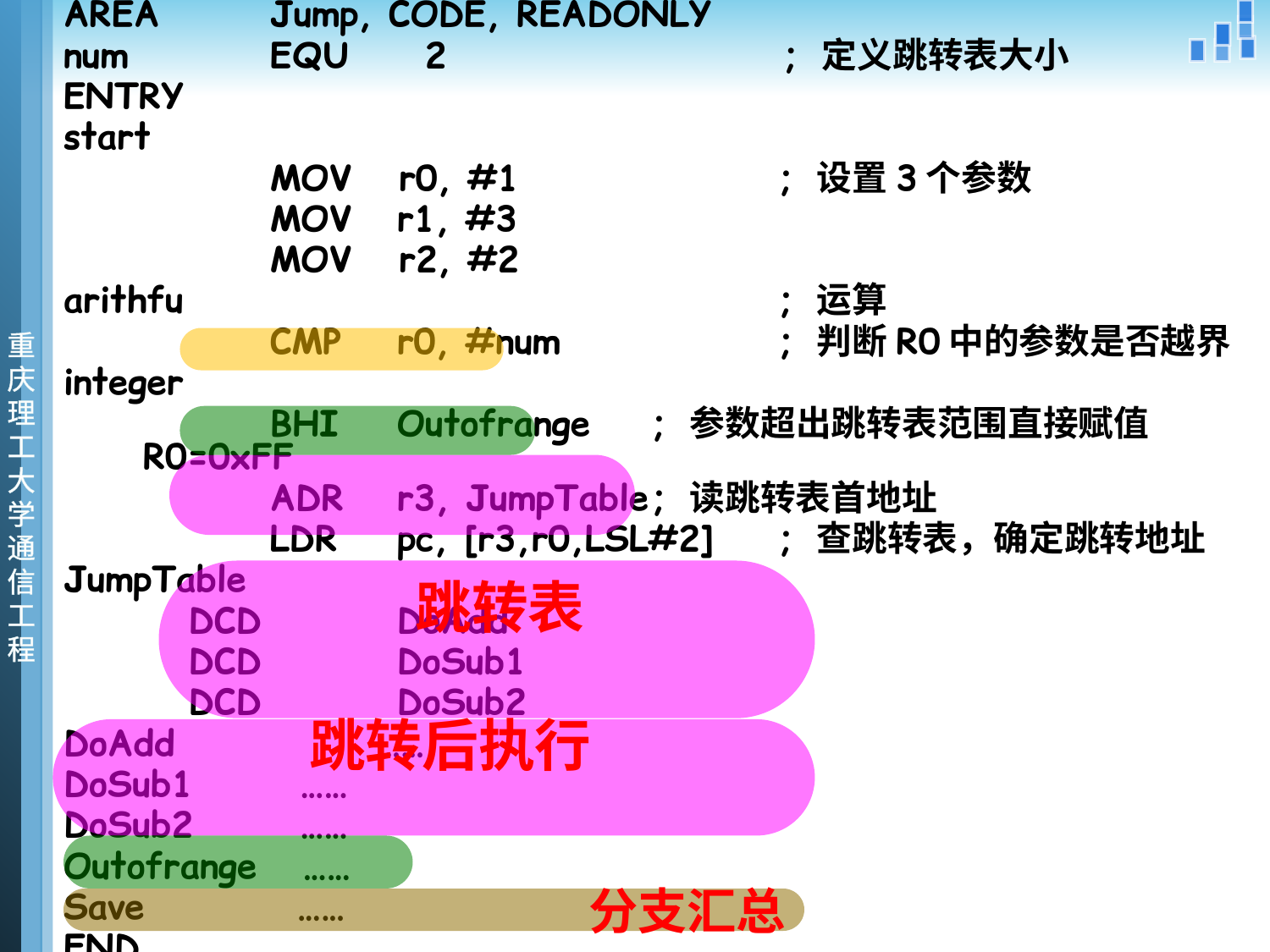

AREA  	Jump, CODE, READONLY
num   	EQU     2	                 ; 定义跳转表大小
ENTRY
start
        	MOV   r0, #1         	; 设置3个参数
        	MOV  	r1, #3
        	MOV   r2, #2
arithfu					; 运算
        	CMP   	r0, #num		; 判断R0中的参数是否越界
integer
        	BHI   	Outofrange	; 参数超出跳转表范围直接赋值R0=0xFF
       	ADR   	r3, JumpTable	; 读跳转表首地址
        	LDR   	pc, [r3,r0,LSL#2]	; 查跳转表，确定跳转地址
JumpTable
  	   DCD   	DoAdd
  	   DCD   	DoSub1
  	   DCD   	DoSub2
DoAdd 	       ……
DoSub1       ……
DoSub2       ……
Outofrange   ……
Save          ……
END

                跳转表
                跳转后执行

分支汇总